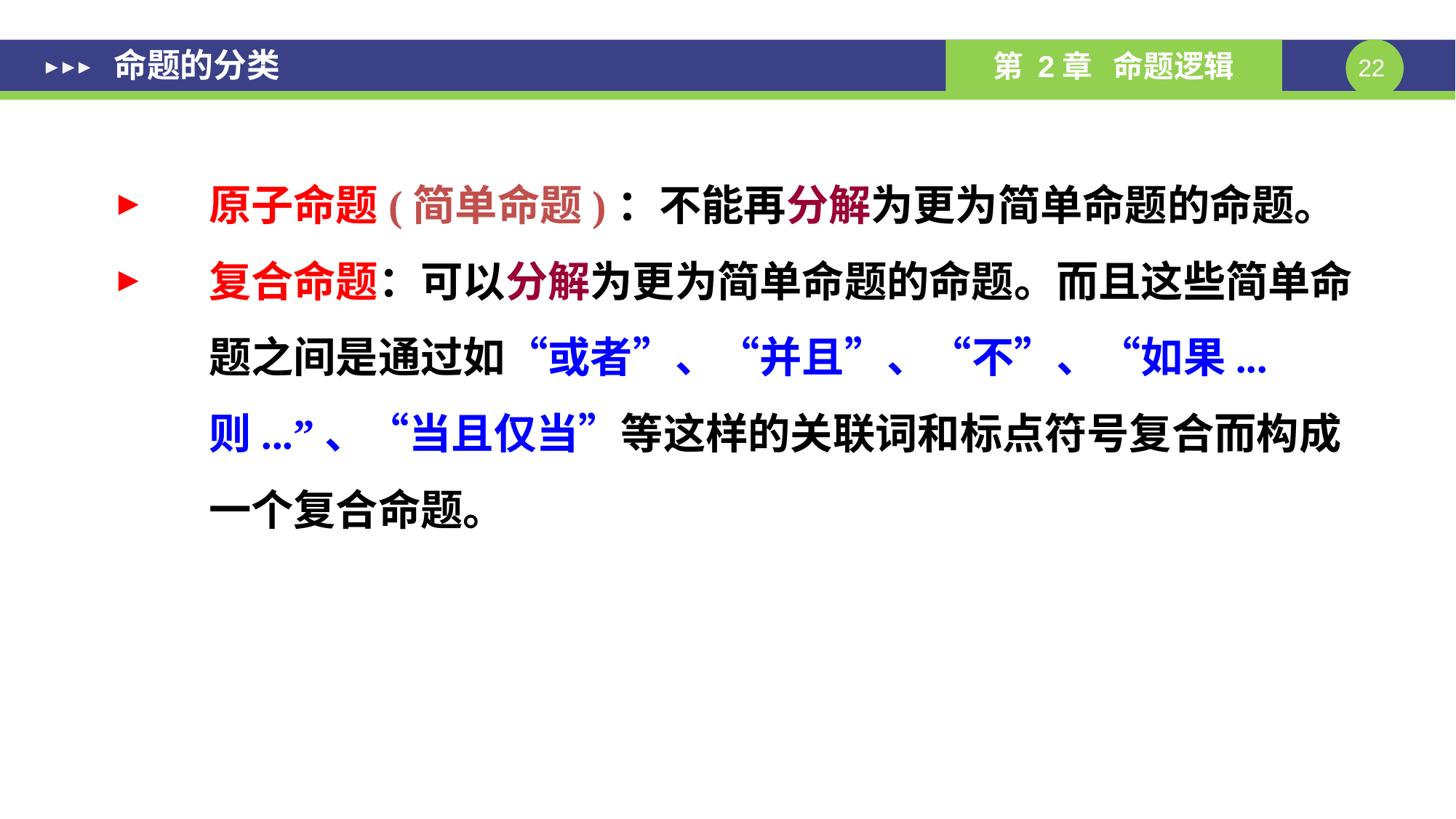

# 命题的分类
原子命题(简单命题)：不能再分解为更为简单命题的命题。
复合命题：可以分解为更为简单命题的命题。而且这些简单命题之间是通过如“或者”、“并且”、“不”、“如果...则...”、“当且仅当”等这样的关联词和标点符号复合而构成一个复合命题。